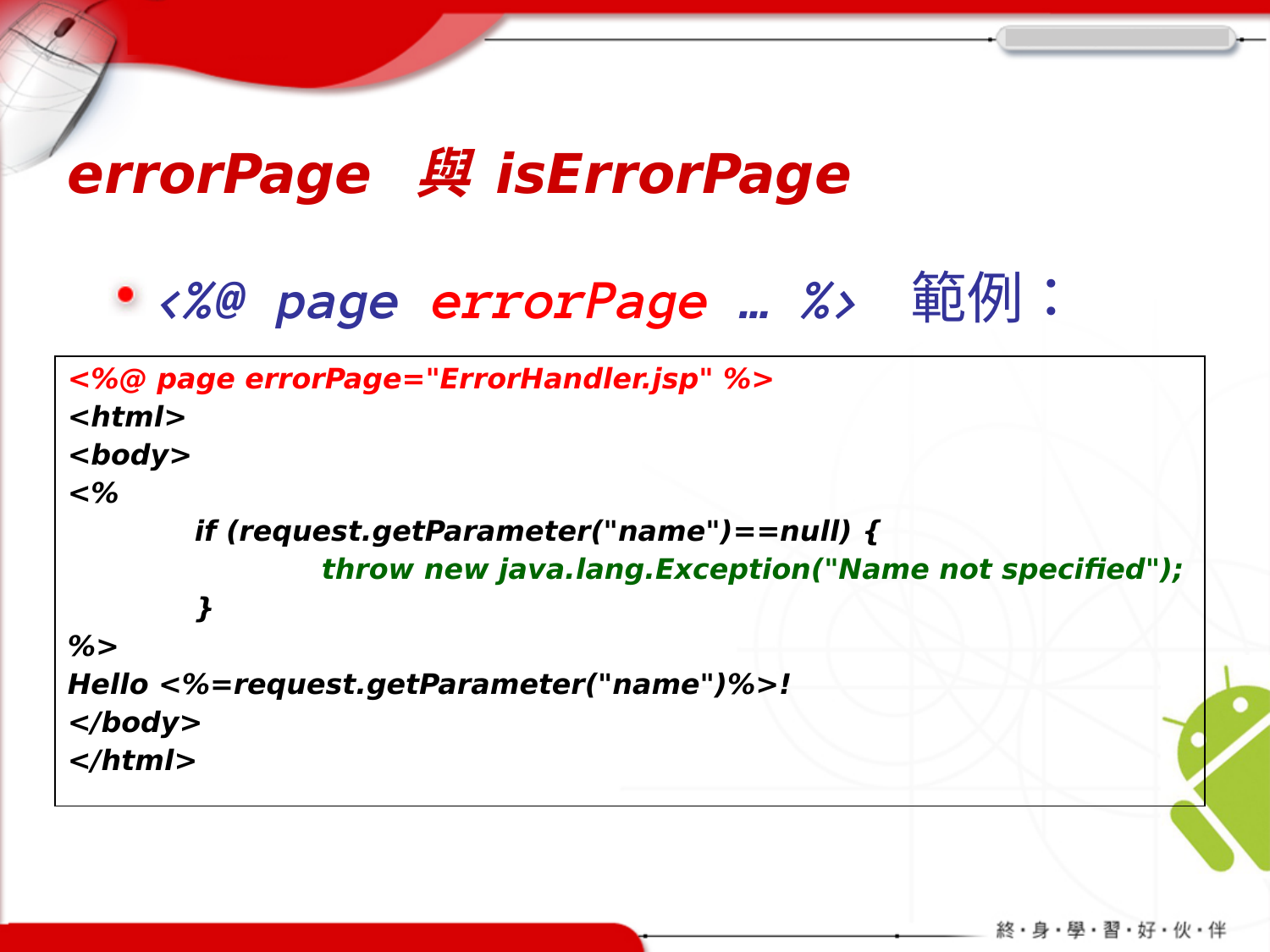

# errorPage 與 isErrorPage
<%@ page errorPage … %> 範例：
| <%@ page errorPage="ErrorHandler.jsp" %> <html> <body> <% if (request.getParameter("name")==null) { throw new java.lang.Exception("Name not specified"); } %> Hello <%=request.getParameter("name")%>! </body> </html> |
| --- |